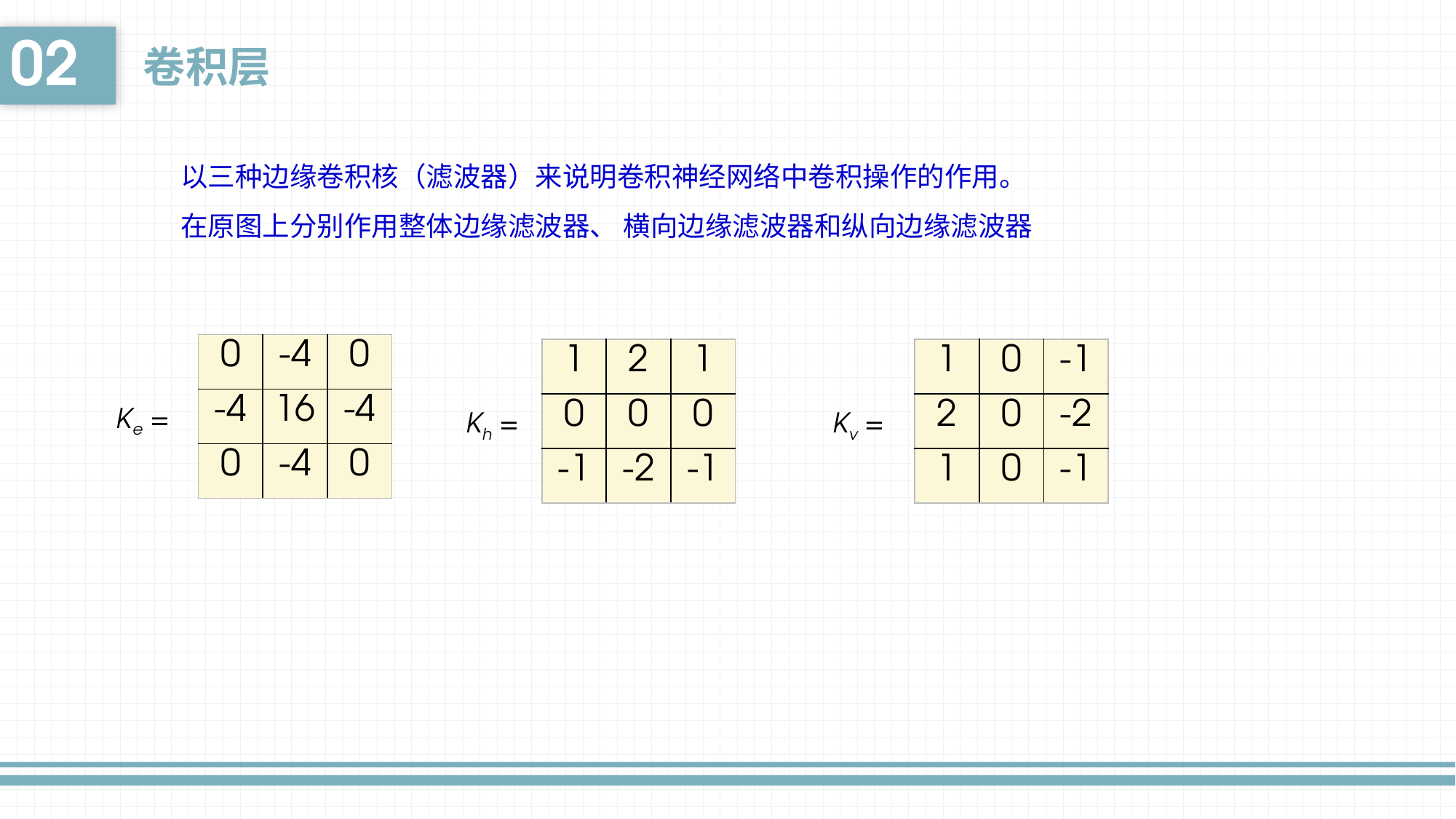

02
卷积层
以三种边缘卷积核（滤波器）来说明卷积神经网络中卷积操作的作用。
在原图上分别作用整体边缘滤波器、 横向边缘滤波器和纵向边缘滤波器
| 0 | -4 | 0 |
| --- | --- | --- |
| -4 | 16 | -4 |
| 0 | -4 | 0 |
| 1 | 2 | 1 |
| --- | --- | --- |
| 0 | 0 | 0 |
| -1 | -2 | -1 |
| 1 | 0 | -1 |
| --- | --- | --- |
| 2 | 0 | -2 |
| 1 | 0 | -1 |
Ke =
Kh =
Kv =